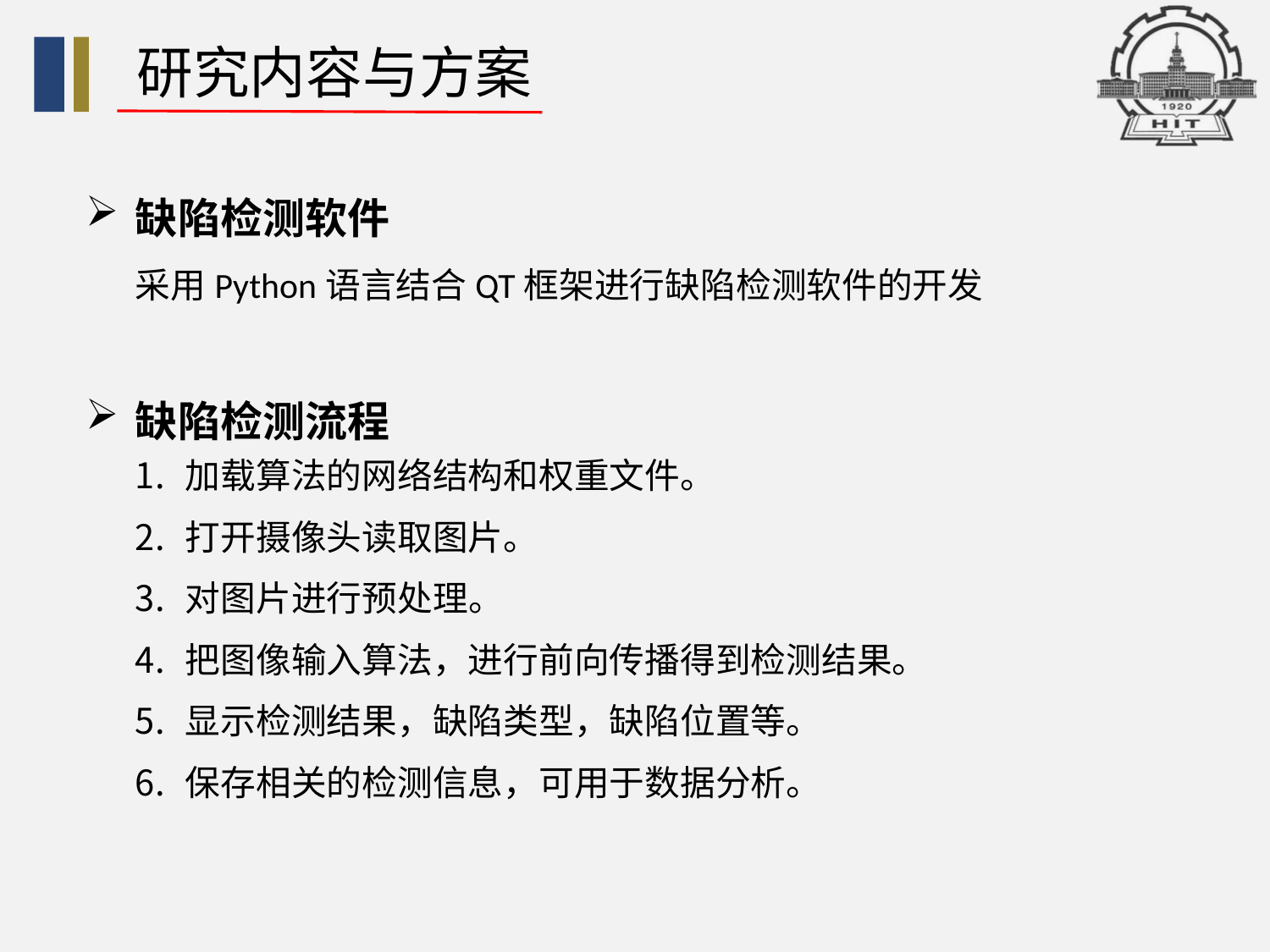

研究内容与方案
缺陷检测软件
采用Python语言结合QT框架进行缺陷检测软件的开发

缺陷检测流程
加载算法的网络结构和权重文件。
打开摄像头读取图片。
对图片进行预处理。
把图像输入算法，进行前向传播得到检测结果。
显示检测结果，缺陷类型，缺陷位置等。
保存相关的检测信息，可用于数据分析。